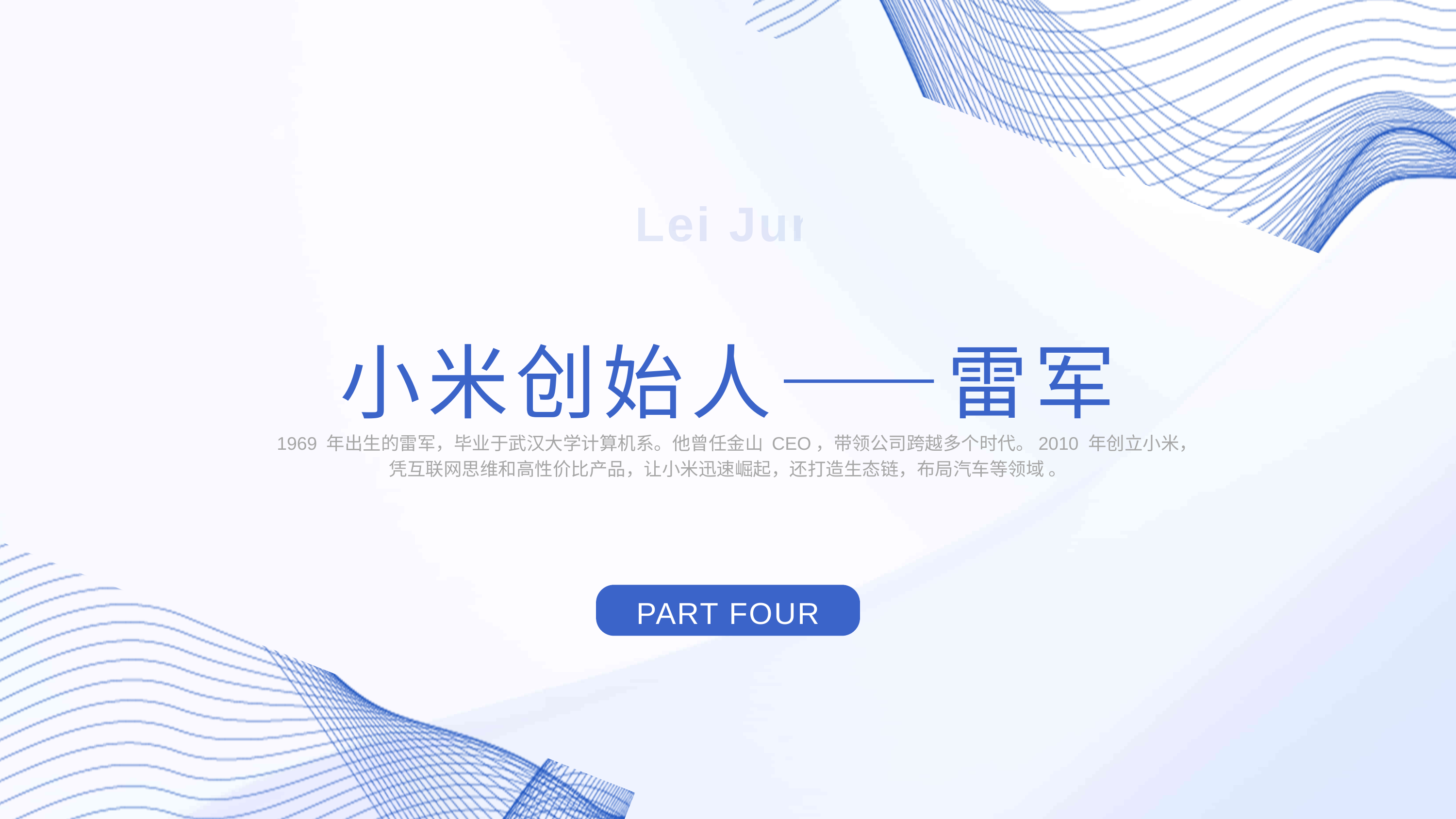

Lei Jun
小米创始人——雷军
1969 年出生的雷军，毕业于武汉大学计算机系。他曾任金山 CEO，带领公司跨越多个时代。2010 年创立小米，凭互联网思维和高性价比产品，让小米迅速崛起，还打造生态链，布局汽车等领域 。

PART FOUR